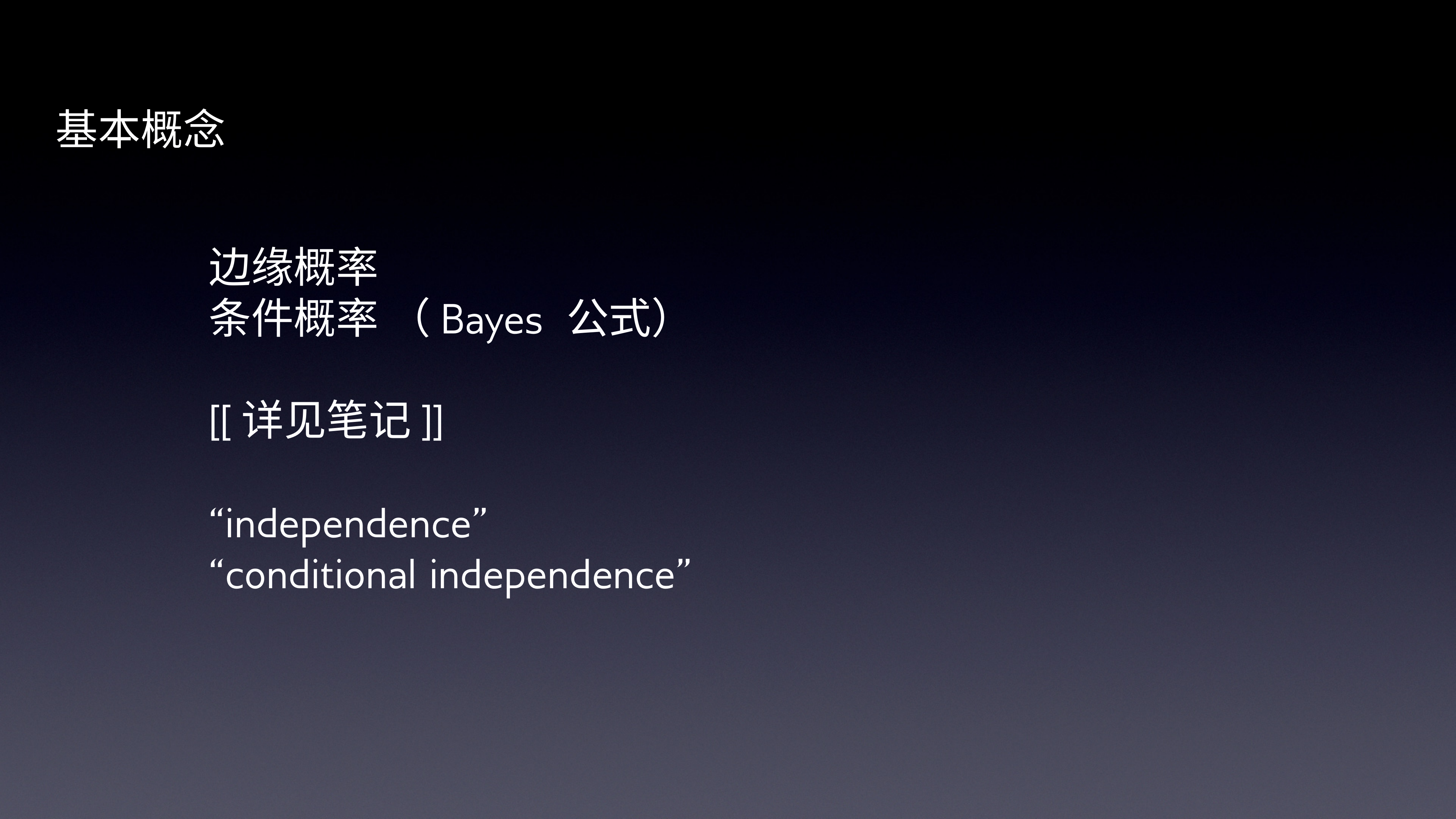

基本概念
边缘概率
条件概率 （Bayes 公式）

[[详见笔记]]

“independence”
“conditional independence”